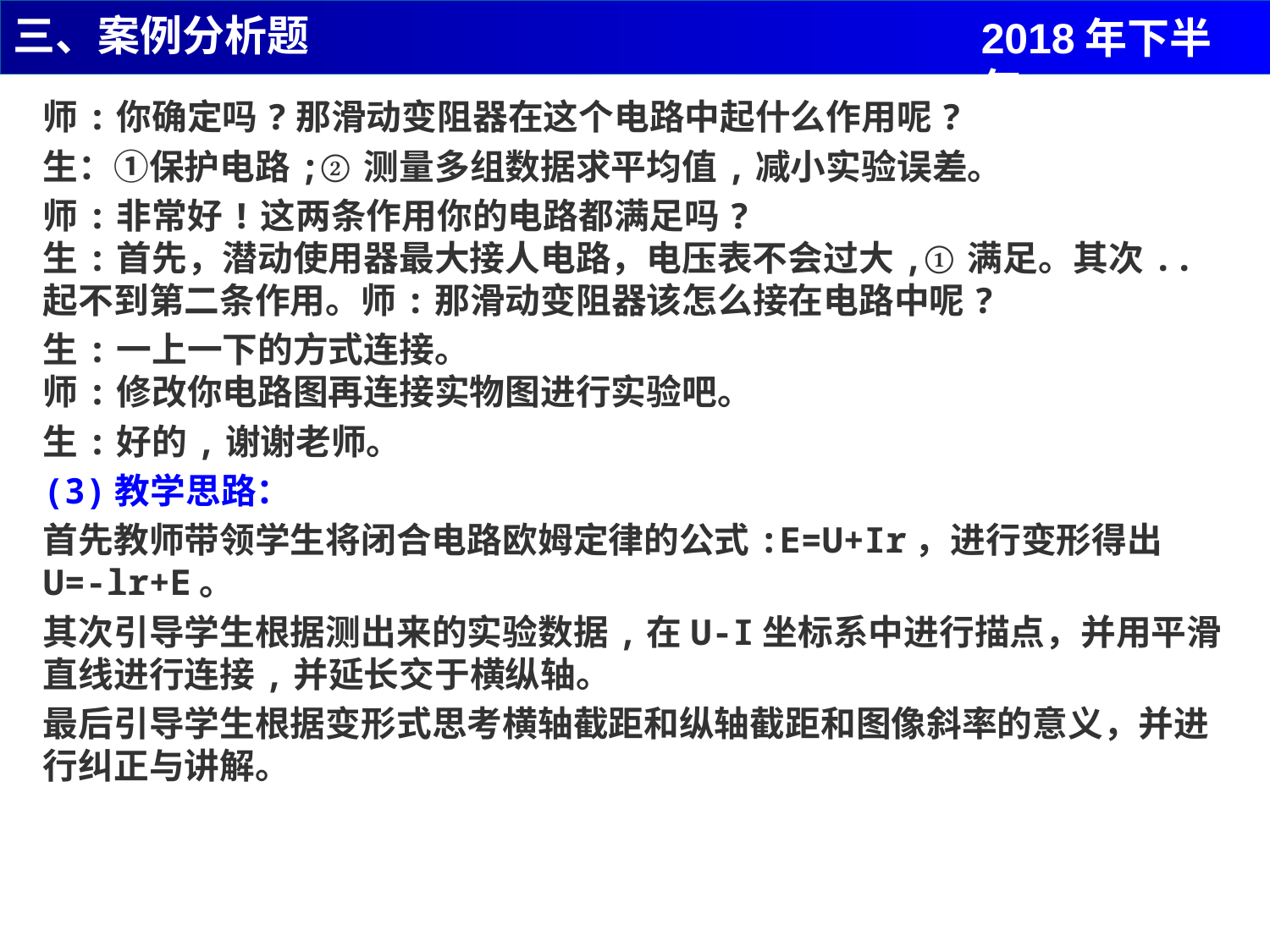

三、案例分析题
2018年下半年
师:你确定吗?那滑动变阻器在这个电路中起什么作用呢?
生：①保护电路;②测量多组数据求平均值,减小实验误差。
师:非常好!这两条作用你的电路都满足吗?
生:首先，潜动使用器最大接人电路，电压表不会过大,①满足。其次..起不到第二条作用。师:那滑动变阻器该怎么接在电路中呢?
生:一上一下的方式连接。
师:修改你电路图再连接实物图进行实验吧。
生:好的,谢谢老师。
(3)教学思路：
首先教师带领学生将闭合电路欧姆定律的公式:E=U+Ir，进行变形得出U=-lr+E。
其次引导学生根据测出来的实验数据,在U-I坐标系中进行描点，并用平滑直线进行连接,并延长交于横纵轴。
最后引导学生根据变形式思考横轴截距和纵轴截距和图像斜率的意义，并进行纠正与讲解。